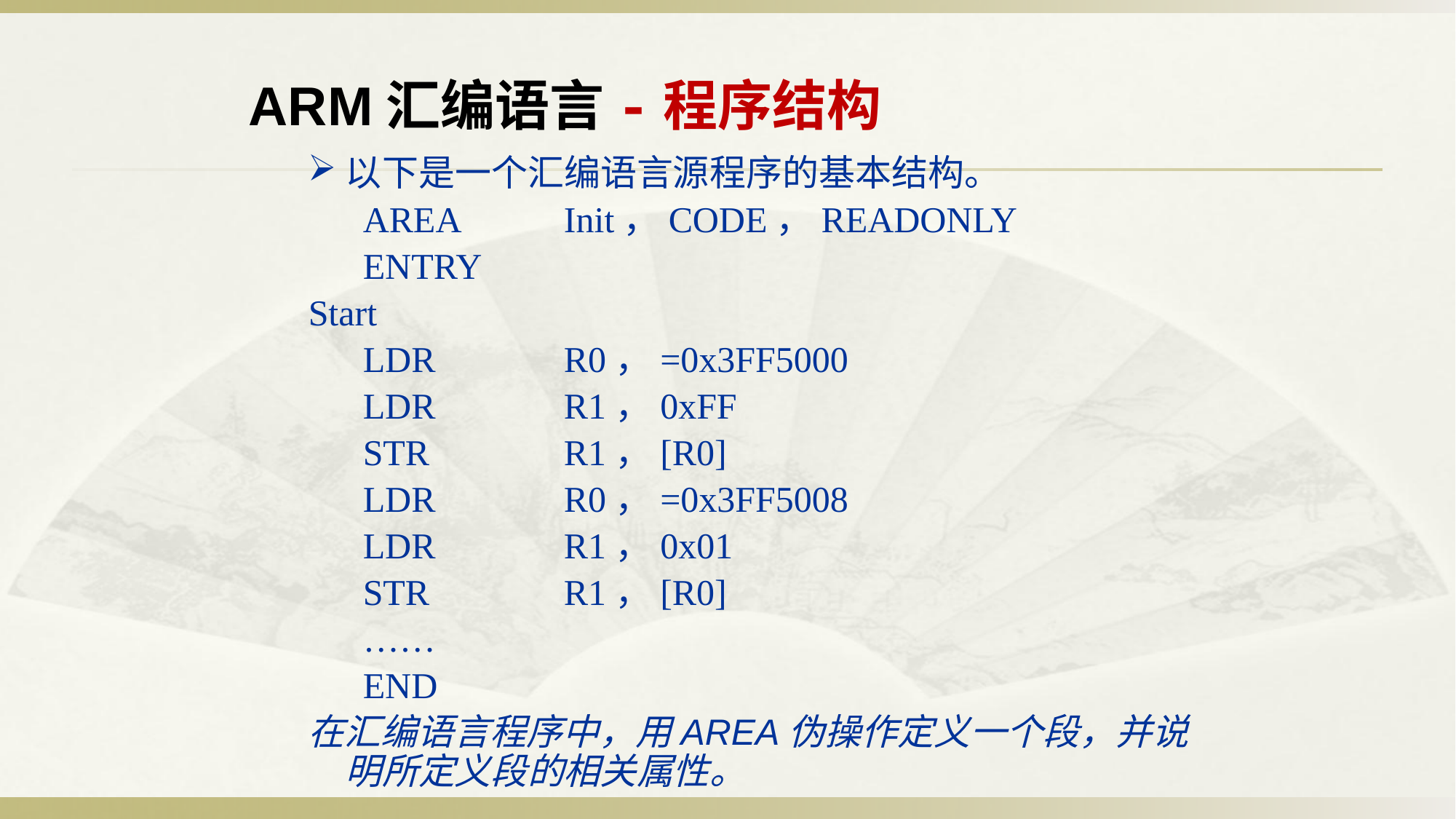

ARM汇编语言-程序结构
以下是一个汇编语言源程序的基本结构。
      AREA	Init，CODE，READONLY
      ENTRY
Start
      LDR		R0，=0x3FF5000
      LDR		R1，0xFF
      STR		R1，[R0]
      LDR		R0，=0x3FF5008
      LDR		R1，0x01
      STR		R1，[R0]
      ……
      END
在汇编语言程序中，用AREA伪操作定义一个段，并说明所定义段的相关属性。